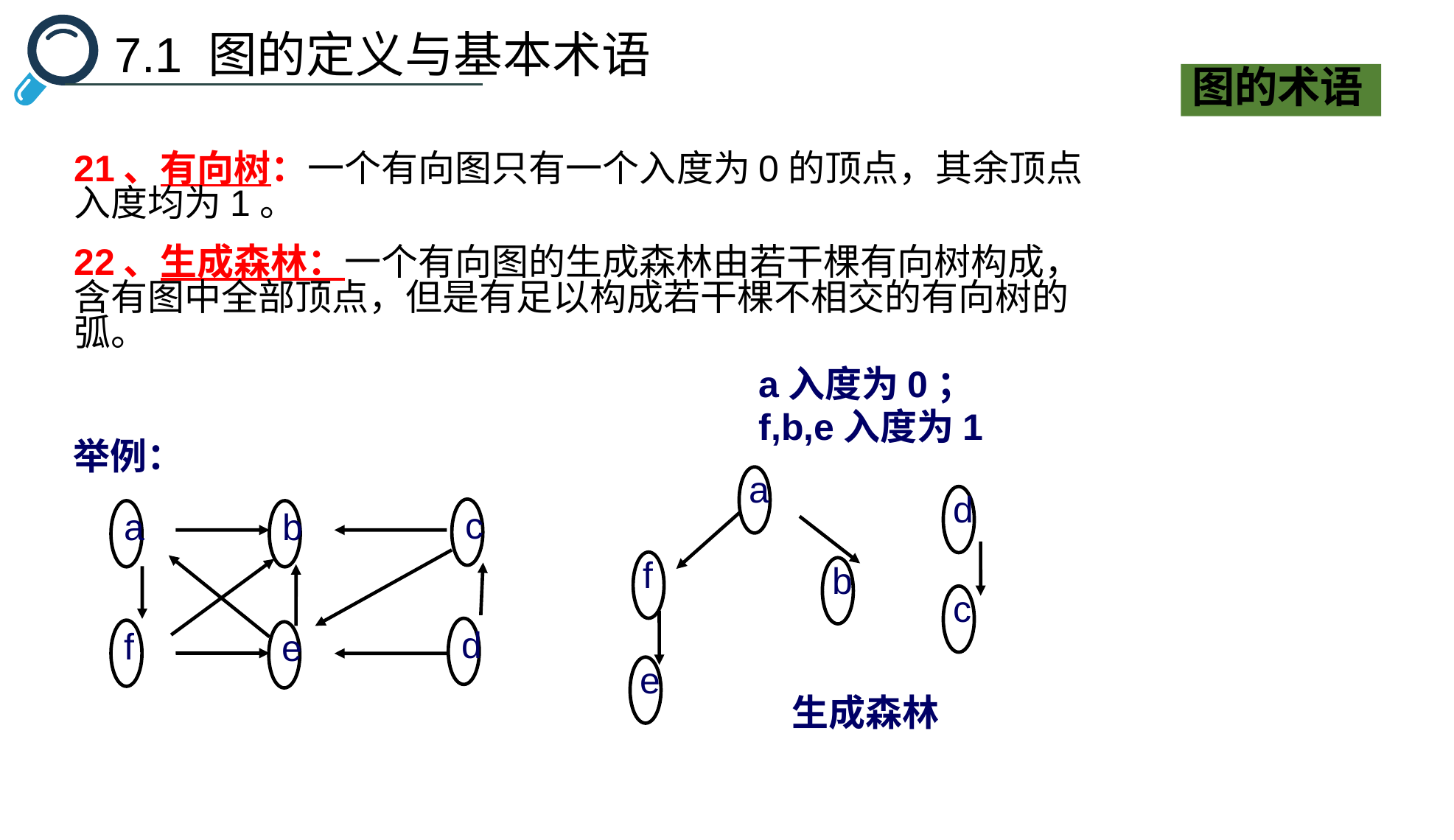

7.1 图的定义与基本术语
图的术语
21、有向树：一个有向图只有一个入度为0的顶点，其余顶点入度均为1。
22、生成森林：一个有向图的生成森林由若干棵有向树构成，含有图中全部顶点，但是有足以构成若干棵不相交的有向树的弧。
a入度为0；
f,b,e入度为1
举例：

a

f

b

e

d

c

c

a

b

d

f

e

生成森林